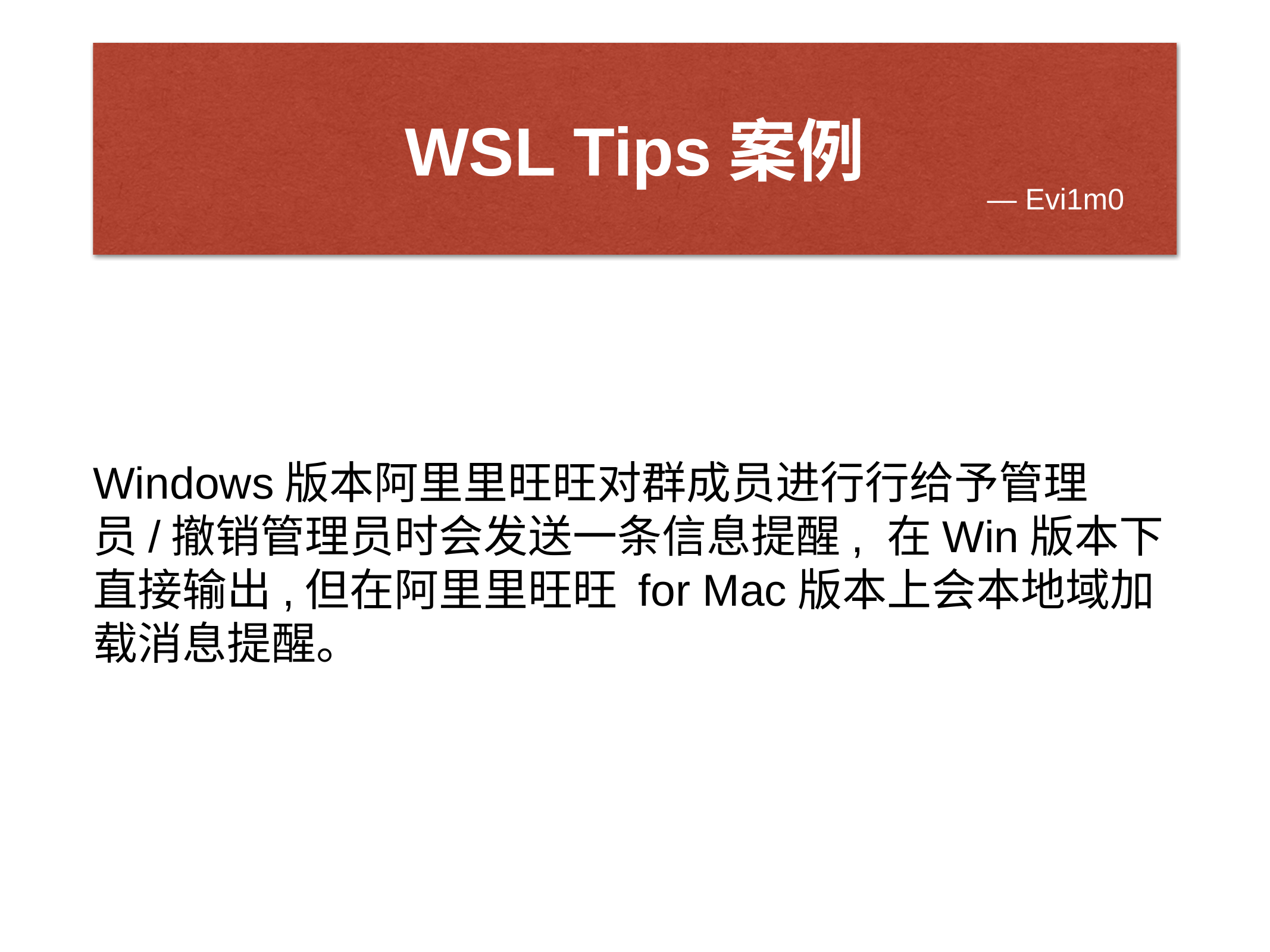

# WSL Tips案例
— Evi1m0
Windows版本阿⾥里旺旺对群成员进⾏行给予管理员/撤销管理员时会发送一条信息提醒, 在Win版本下直接输出,但在阿⾥里旺旺 for Mac版本上会本地域加载消息提醒。